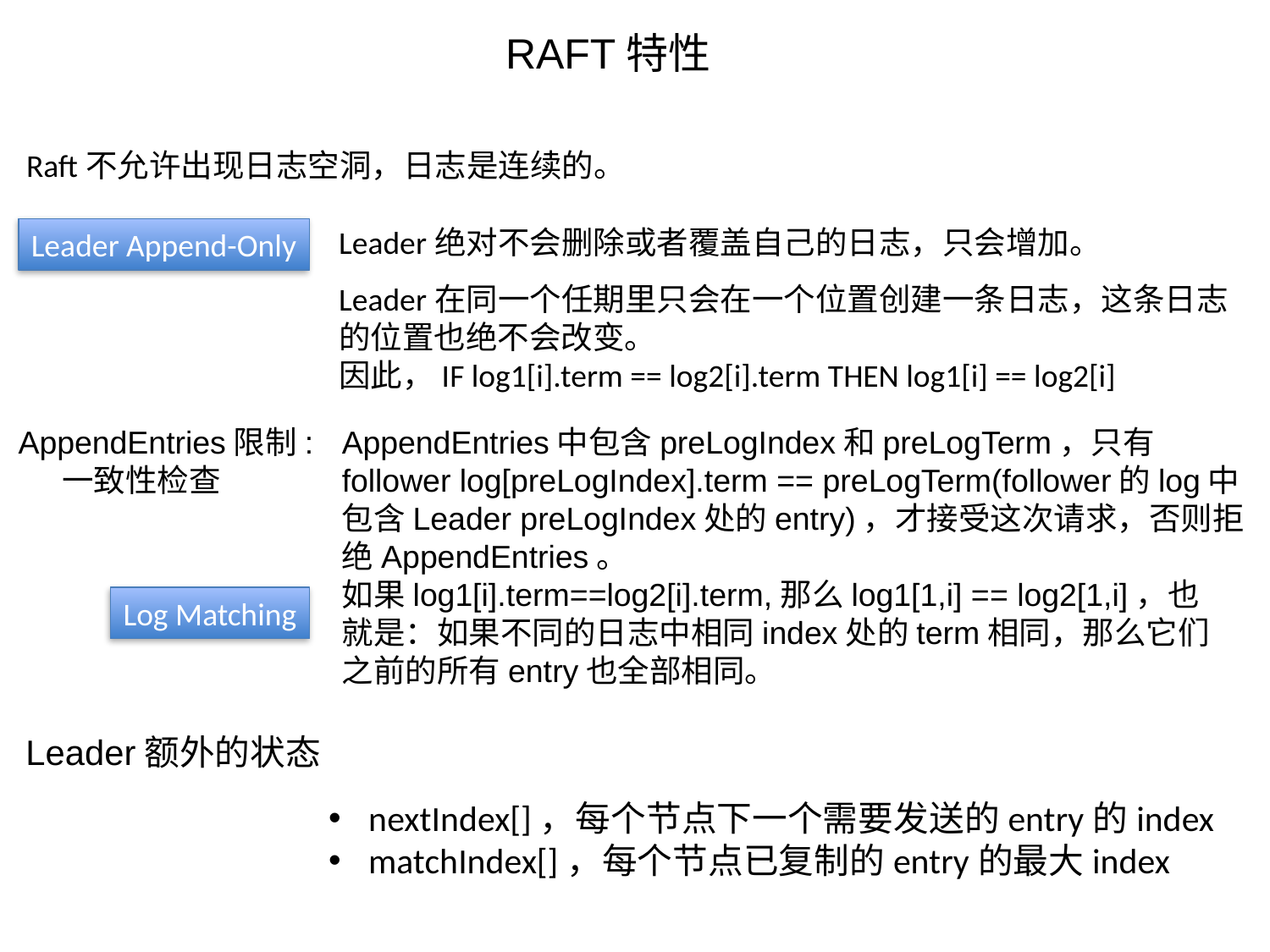

# RAFT特性
Raft不允许出现日志空洞，日志是连续的。
Leader绝对不会删除或者覆盖自己的日志，只会增加。
Leader Append-Only
Leader在同一个任期里只会在一个位置创建一条日志，这条日志的位置也绝不会改变。
因此，IF log1[i].term == log2[i].term THEN log1[i] == log2[i]
AppendEntries限制:
     一致性检查
AppendEntries中包含preLogIndex和preLogTerm，只有follower log[preLogIndex].term == preLogTerm(follower的log中包含Leader preLogIndex处的entry)，才接受这次请求，否则拒绝AppendEntries。
如果log1[i].term==log2[i].term,那么log1[1,i] == log2[1,i]，也就是：如果不同的日志中相同index处的term相同，那么它们之前的所有entry也全部相同。
Log Matching
Leader额外的状态
nextIndex[]，每个节点下一个需要发送的entry的index
matchIndex[]，每个节点已复制的entry的最大index